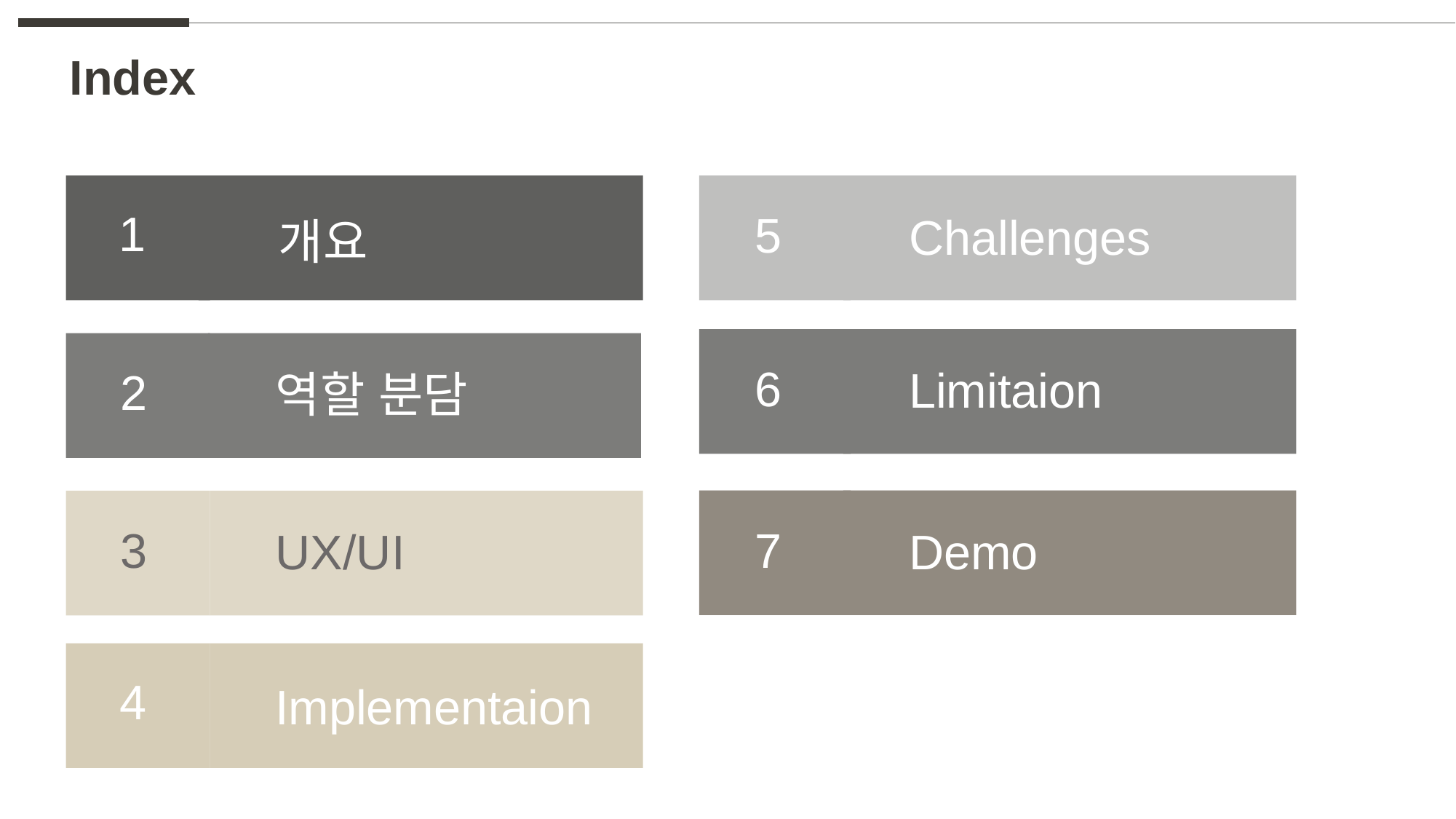

Index

1
5
Challenges

개요

6
Limitaion
2
역할 분담

7
3
Demo
UX/UI

4
Implementaion